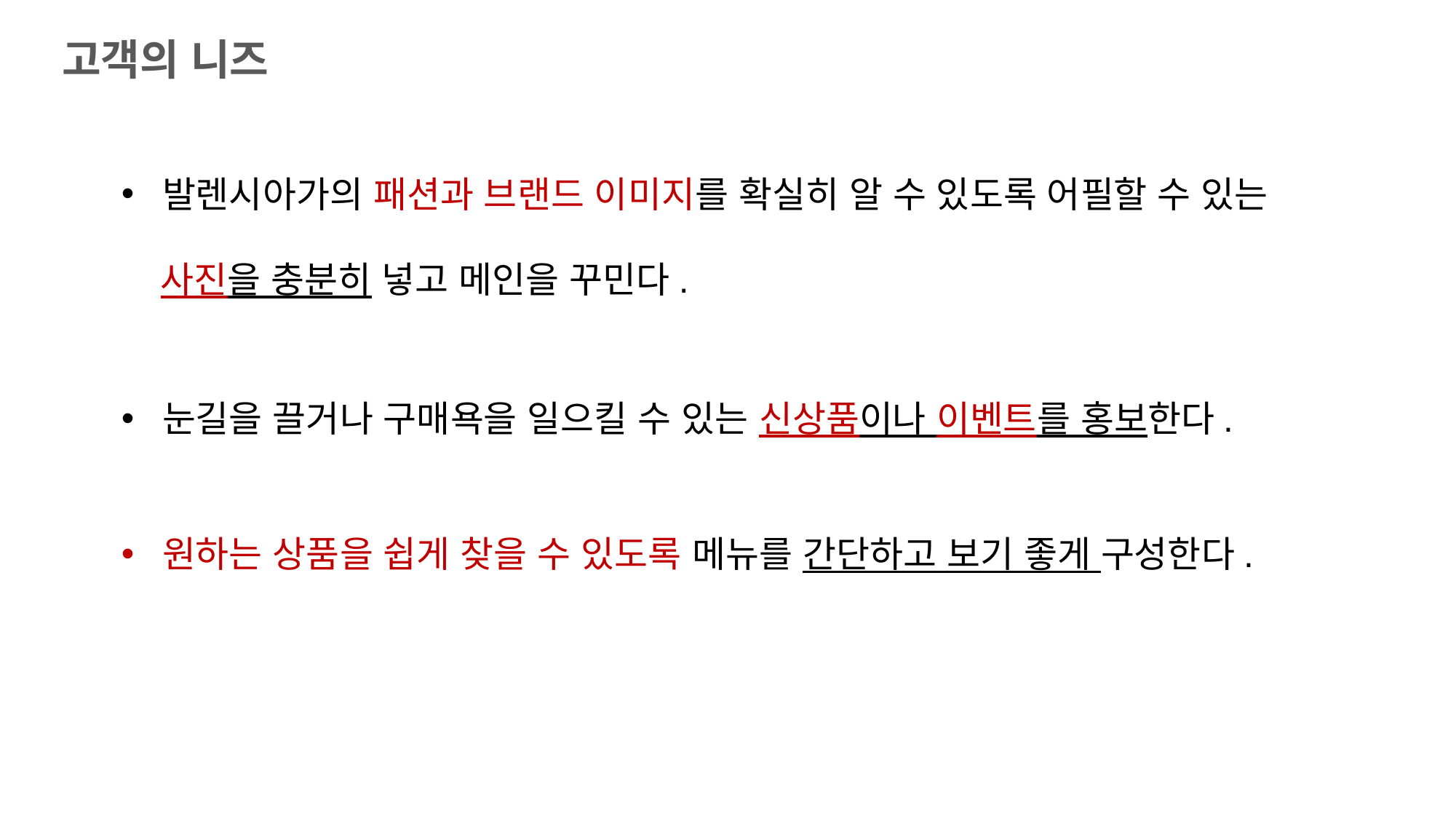

고객의 니즈
발렌시아가의 패션과 브랜드 이미지를 확실히 알 수 있도록 어필할 수 있는
   사진을 충분히 넣고 메인을 꾸민다.

눈길을 끌거나 구매욕을 일으킬 수 있는 신상품이나 이벤트를 홍보한다.

원하는 상품을 쉽게 찾을 수 있도록 메뉴를 간단하고 보기 좋게 구성한다.